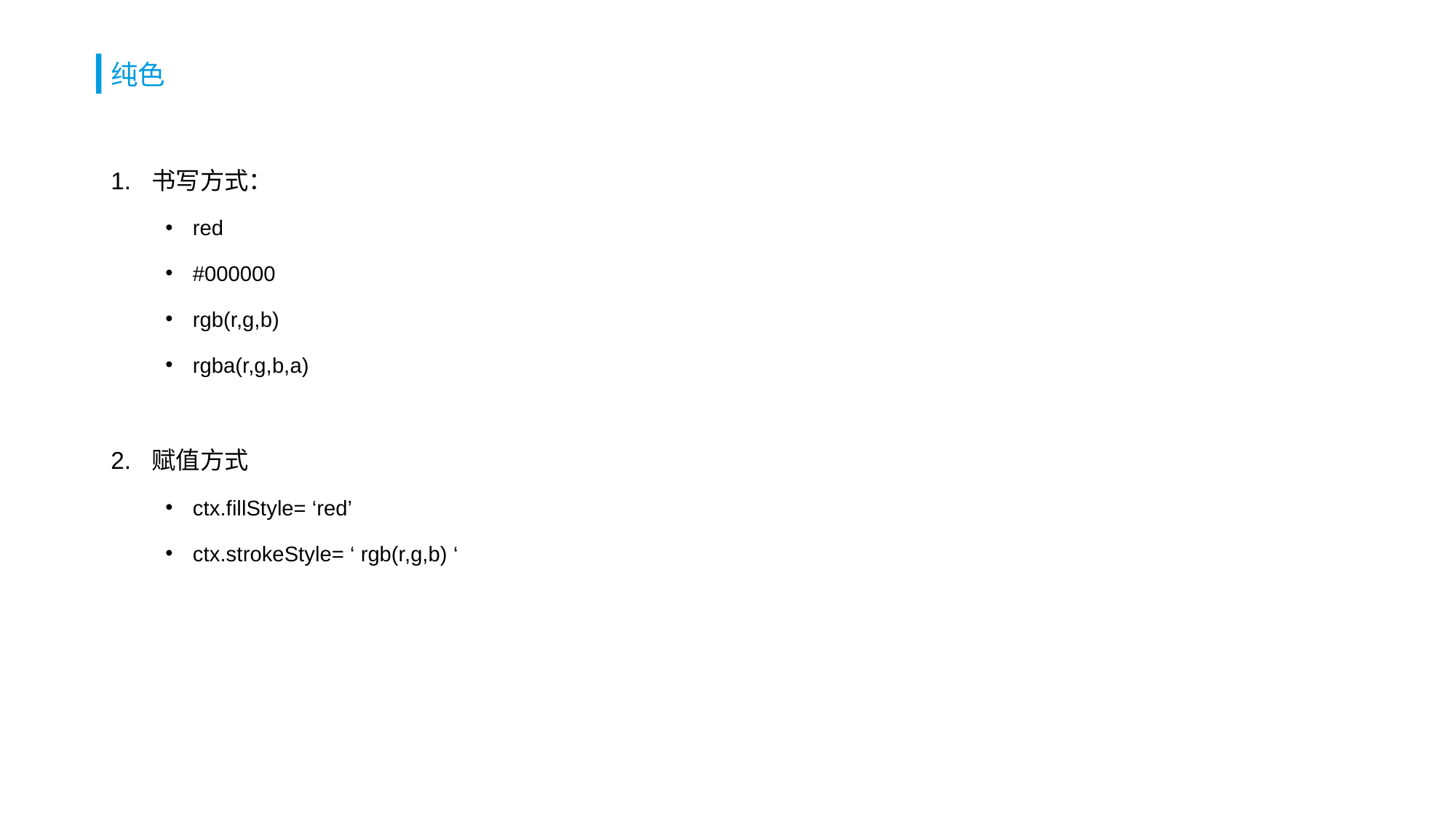

# 纯色
书写方式：
red
#000000
rgb(r,g,b)
rgba(r,g,b,a)

赋值方式
ctx.fillStyle= ‘red’
ctx.strokeStyle= ‘ rgb(r,g,b) ‘